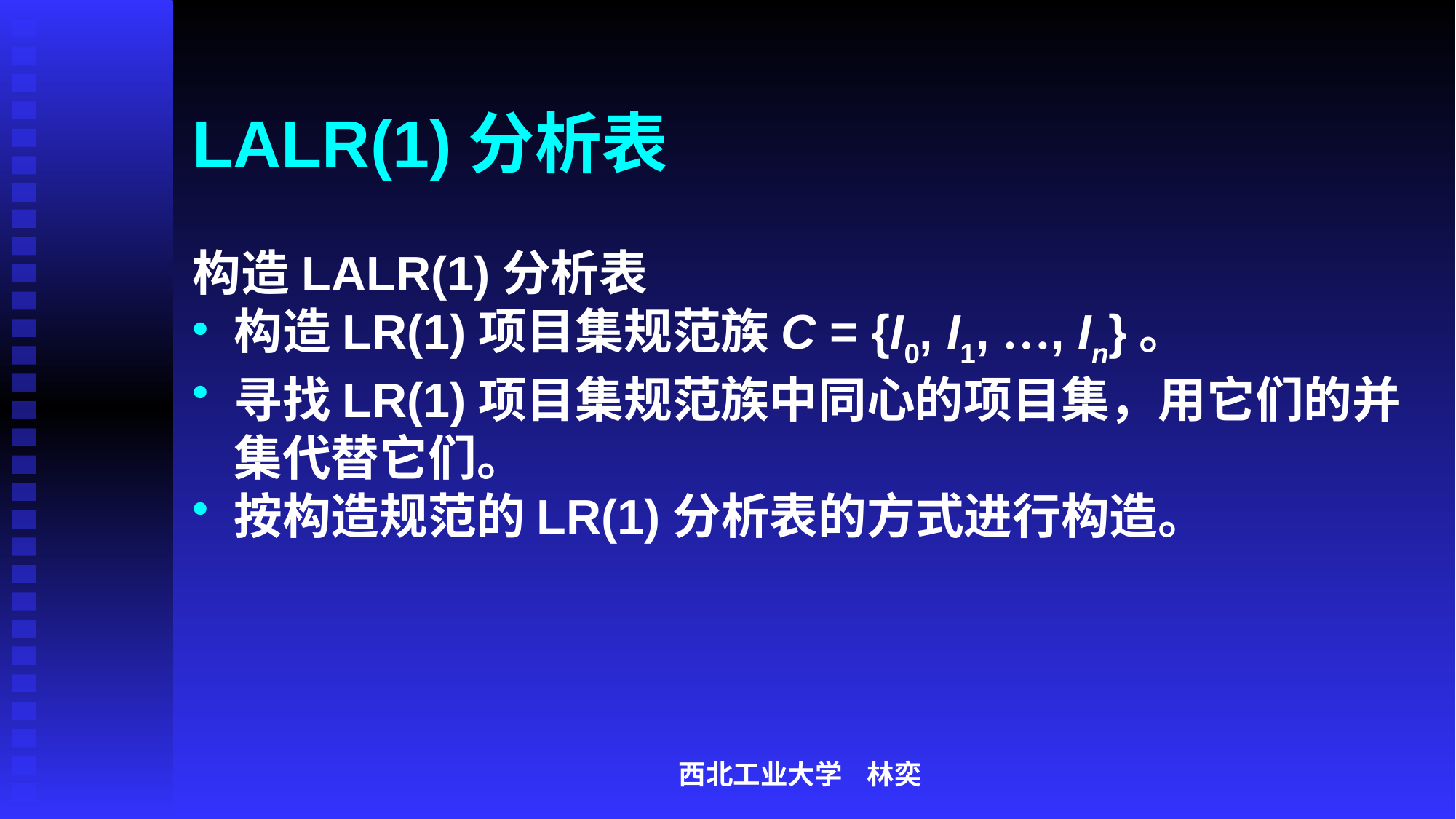

# LALR(1)分析表
构造LALR(1)分析表
构造LR(1)项目集规范族C = {I0, I1, …, In}。
寻找LR(1)项目集规范族中同心的项目集，用它们的并集代替它们。
按构造规范的LR(1)分析表的方式进行构造。
西北工业大学    林奕
112